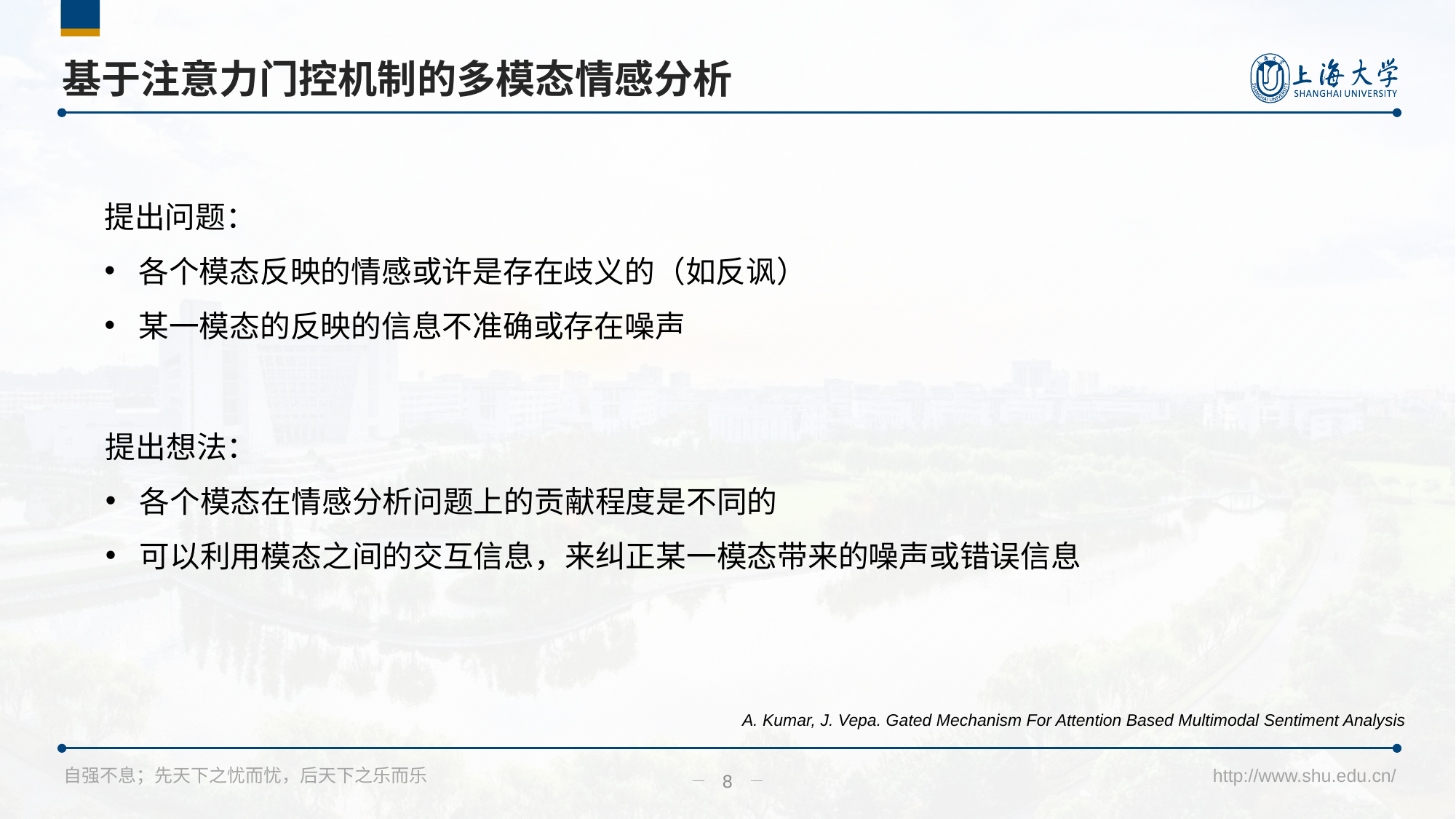

# 基于注意力门控机制的多模态情感分析
提出问题：
各个模态反映的情感或许是存在歧义的（如反讽）
某一模态的反映的信息不准确或存在噪声

提出想法：
各个模态在情感分析问题上的贡献程度是不同的
可以利用模态之间的交互信息，来纠正某一模态带来的噪声或错误信息

A. Kumar, J. Vepa. Gated Mechanism For Attention Based Multimodal Sentiment Analysis
8